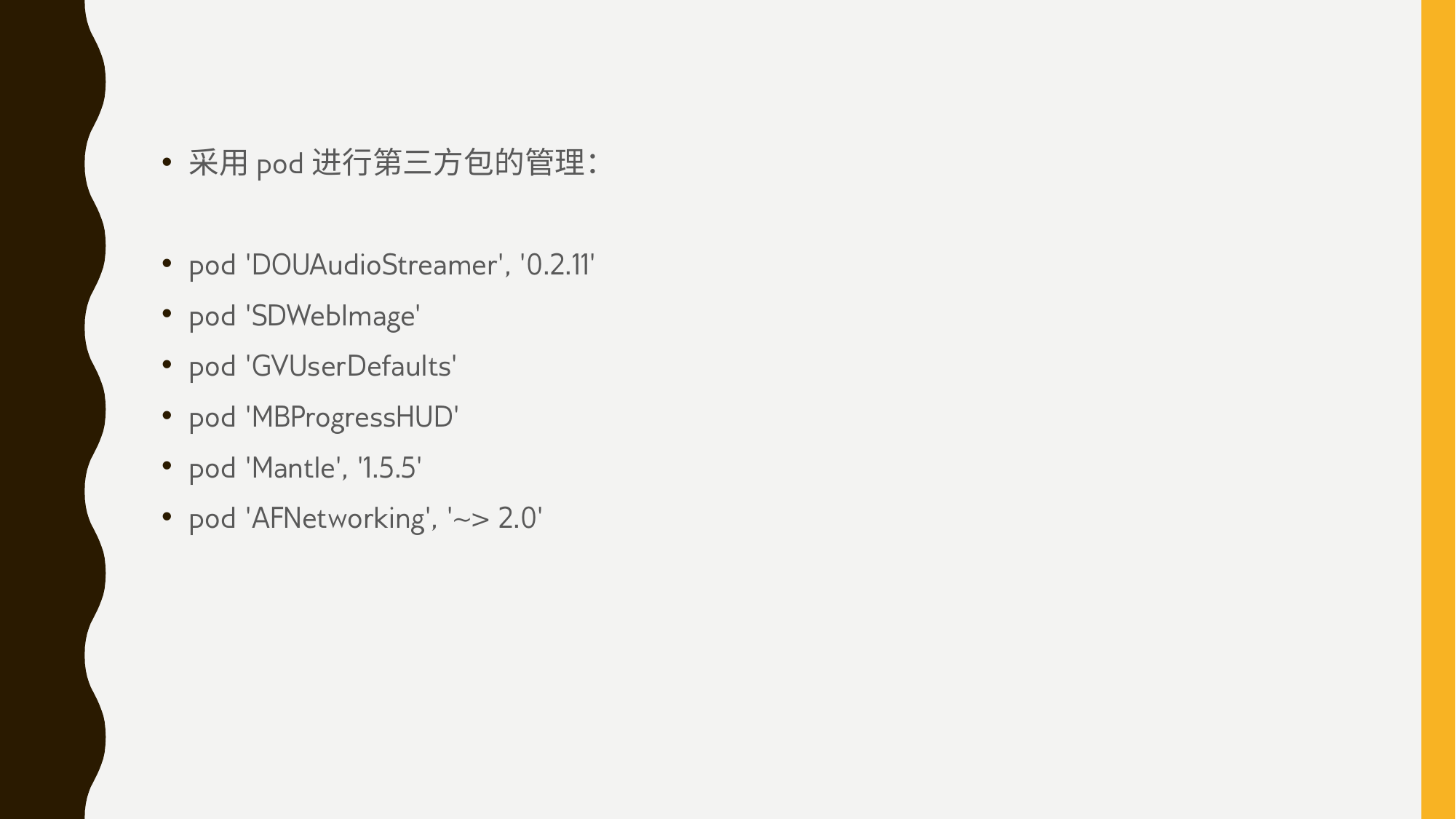

采用pod进行第三方包的管理：

pod 'DOUAudioStreamer', '0.2.11'
pod 'SDWebImage'
pod 'GVUserDefaults'
pod 'MBProgressHUD'
pod 'Mantle', '1.5.5'
pod 'AFNetworking', '~> 2.0'